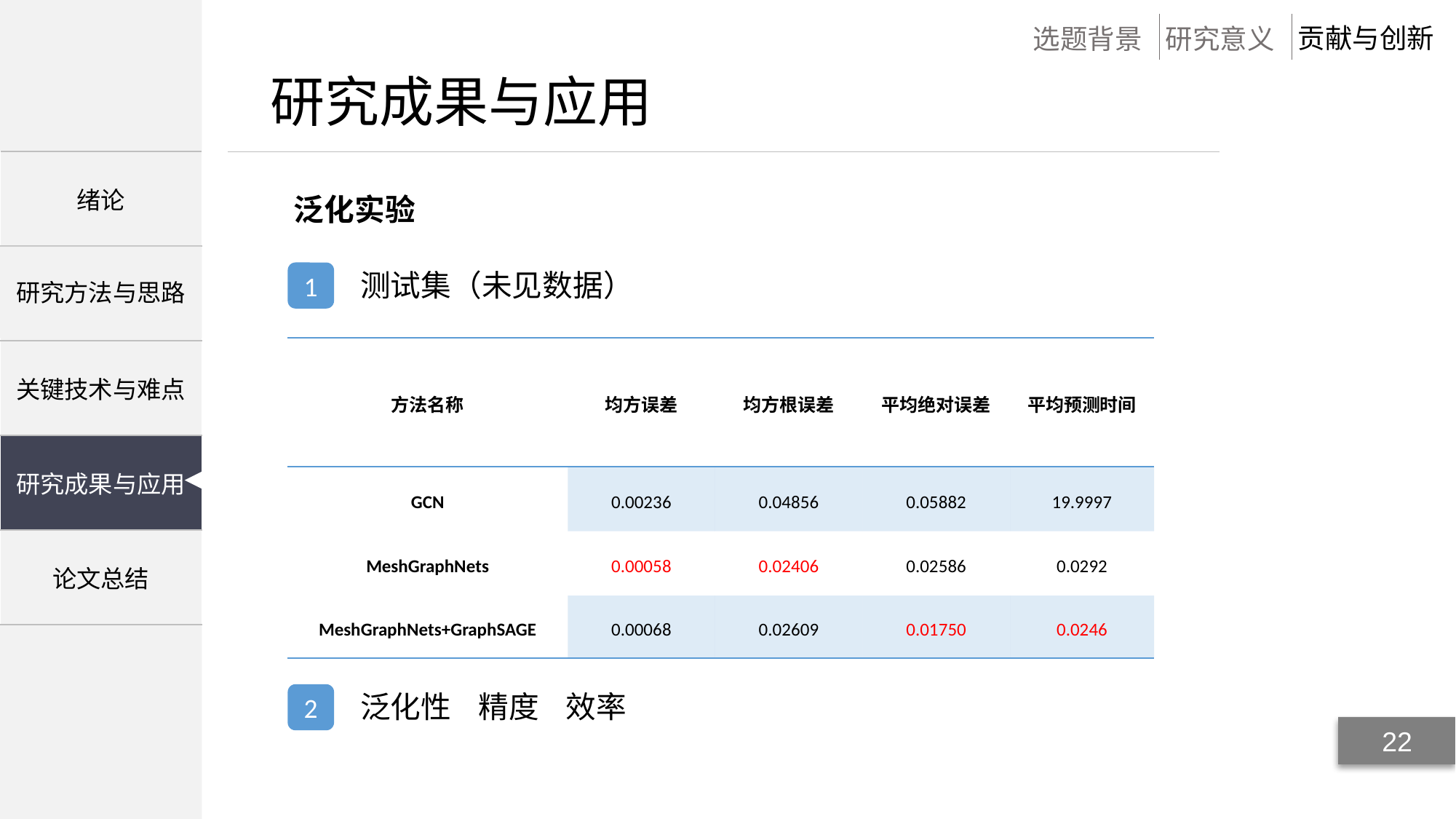

泛化实验
测试集（未见数据）
1
| 方法名称 | 均方误差 | 均方根误差 | 平均绝对误差 | 平均预测时间 |
| --- | --- | --- | --- | --- |
| GCN | 0.00236 | 0.04856 | 0.05882 | 19.9997 |
| MeshGraphNets | 0.00058 | 0.02406 | 0.02586 | 0.0292 |
| MeshGraphNets+GraphSAGE | 0.00068 | 0.02609 | 0.01750 | 0.0246 |
泛化性    精度    效率
2
22